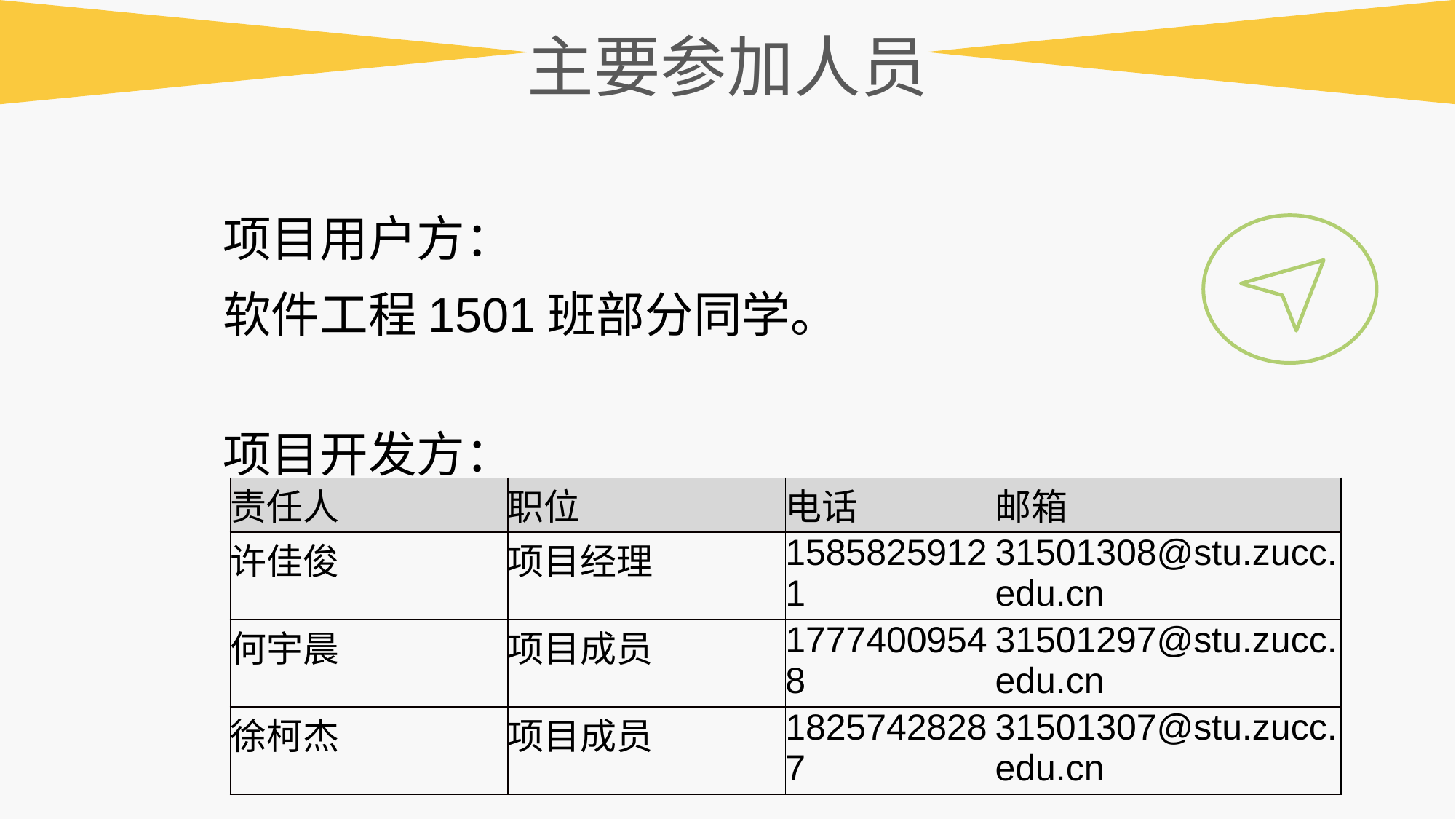

主要参加人员
项目用户方：
软件工程1501班部分同学。

项目开发方：

| 责任人 | 职位 | 电话 | 邮箱 |
| --- | --- | --- | --- |
| 许佳俊 | 项目经理 | 15858259121 | 31501308@stu.zucc.edu.cn |
| 何宇晨 | 项目成员 | 17774009548 | 31501297@stu.zucc.edu.cn |
| 徐柯杰 | 项目成员 | 18257428287 | 31501307@stu.zucc.edu.cn |